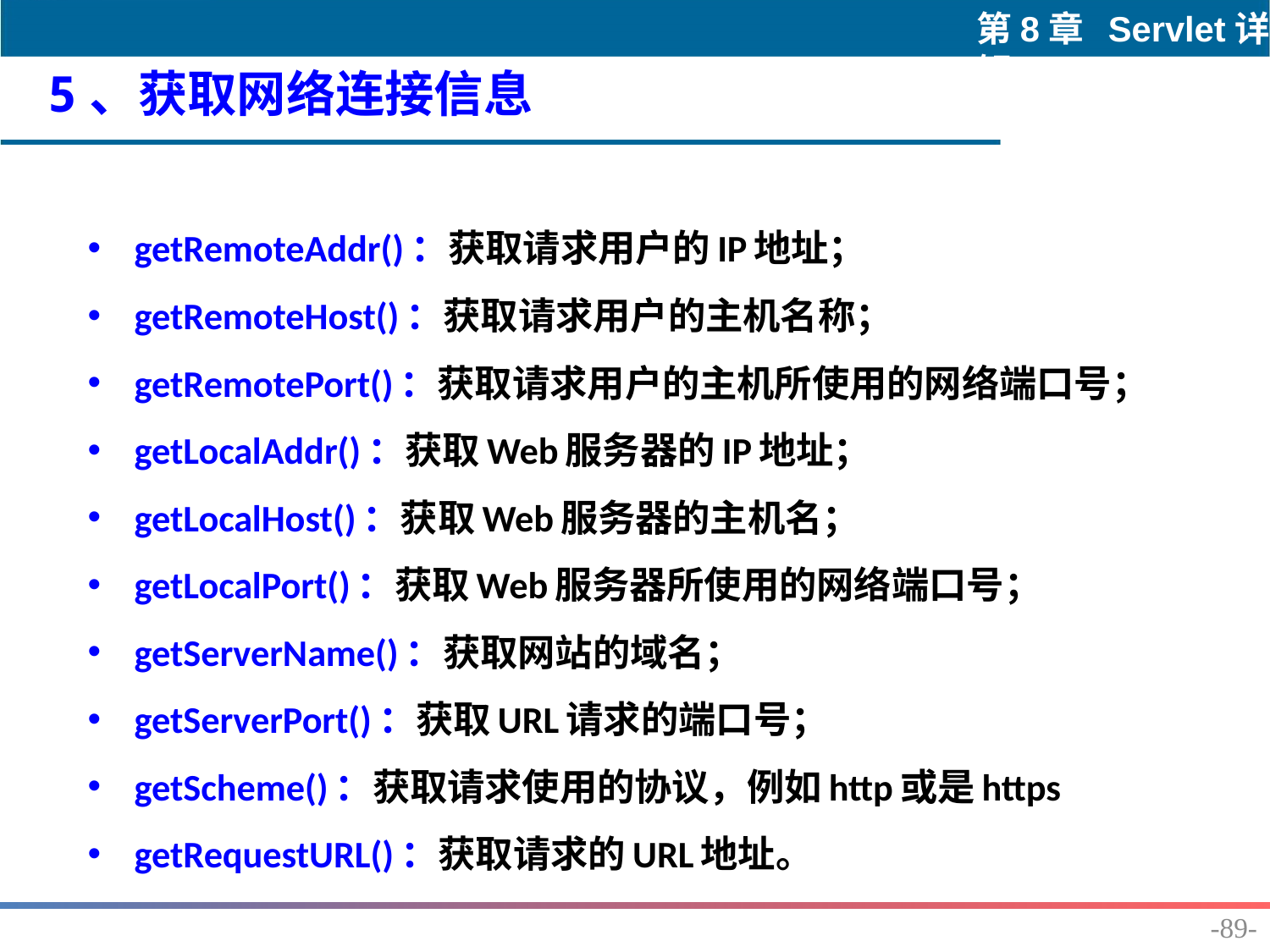

5、获取网络连接信息
getRemoteAddr()：获取请求用户的IP地址；
getRemoteHost()：获取请求用户的主机名称；
getRemotePort()：获取请求用户的主机所使用的网络端口号；
getLocalAddr()：获取Web服务器的IP地址；
getLocalHost()：获取Web服务器的主机名；
getLocalPort()：获取Web服务器所使用的网络端口号；
getServerName()：获取网站的域名；
getServerPort()：获取URL请求的端口号；
getScheme()：获取请求使用的协议，例如http或是https
getRequestURL()：获取请求的URL地址。

-89-